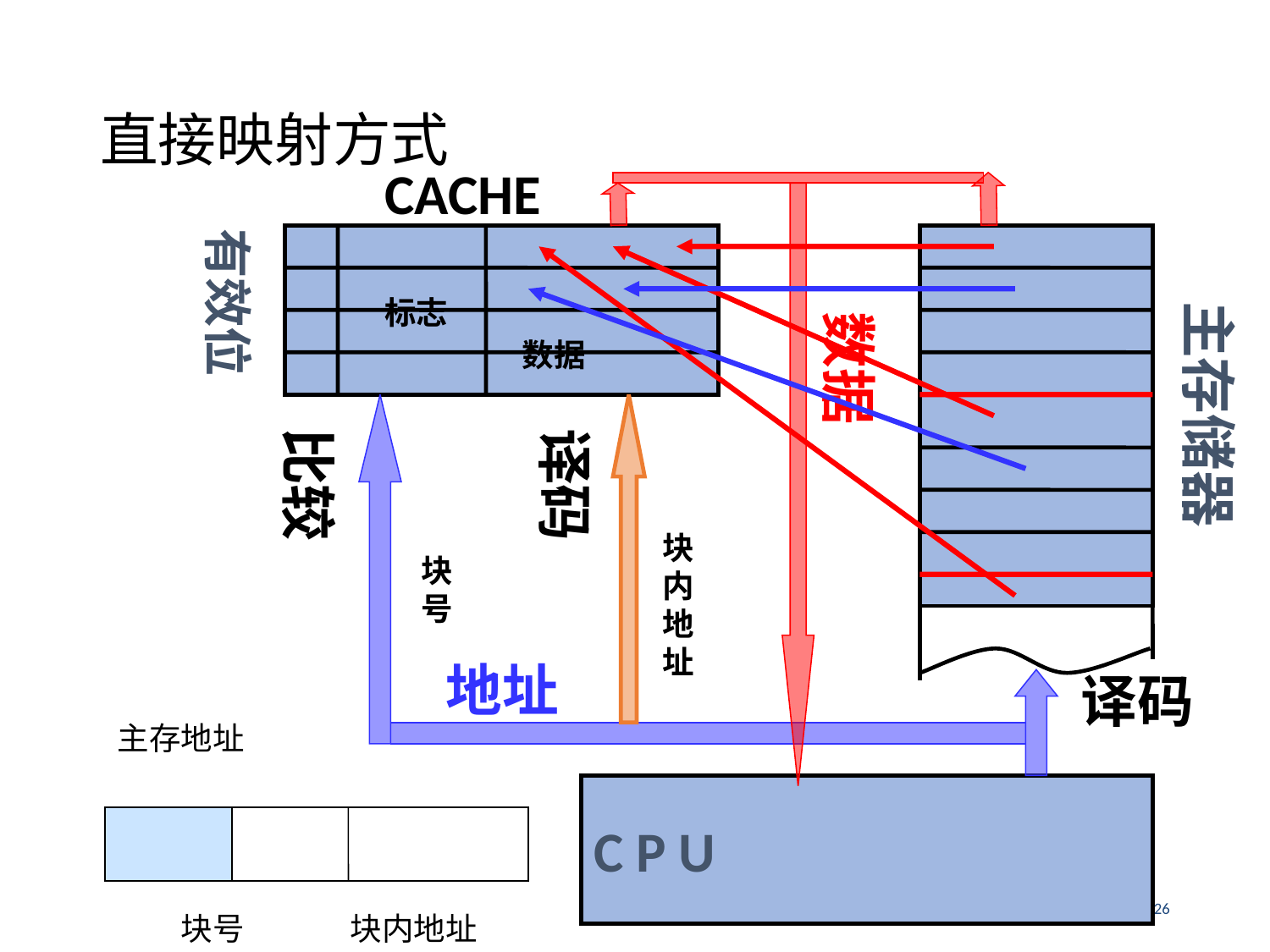

# 直接映射方式
CACHE

有效位

标志

主存储器
数据

数据

比较
译码

块
内
地
址

块
号

地址

译码

主存地址

C P U

26
块号
块内地址